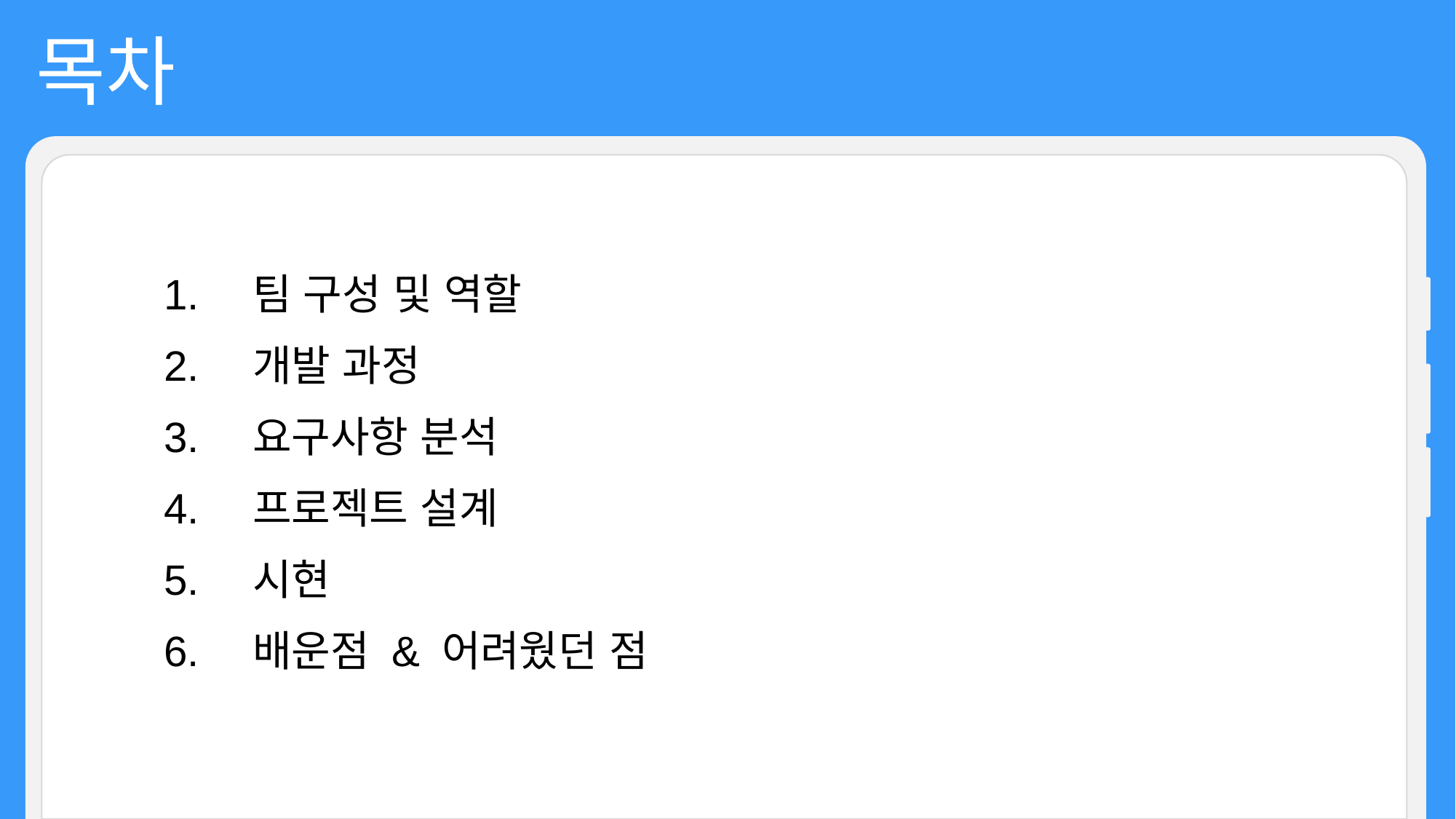

목차

팀 구성 및 역할
개발 과정
요구사항 분석
프로젝트 설계
시현
배운점 & 어려웠던 점